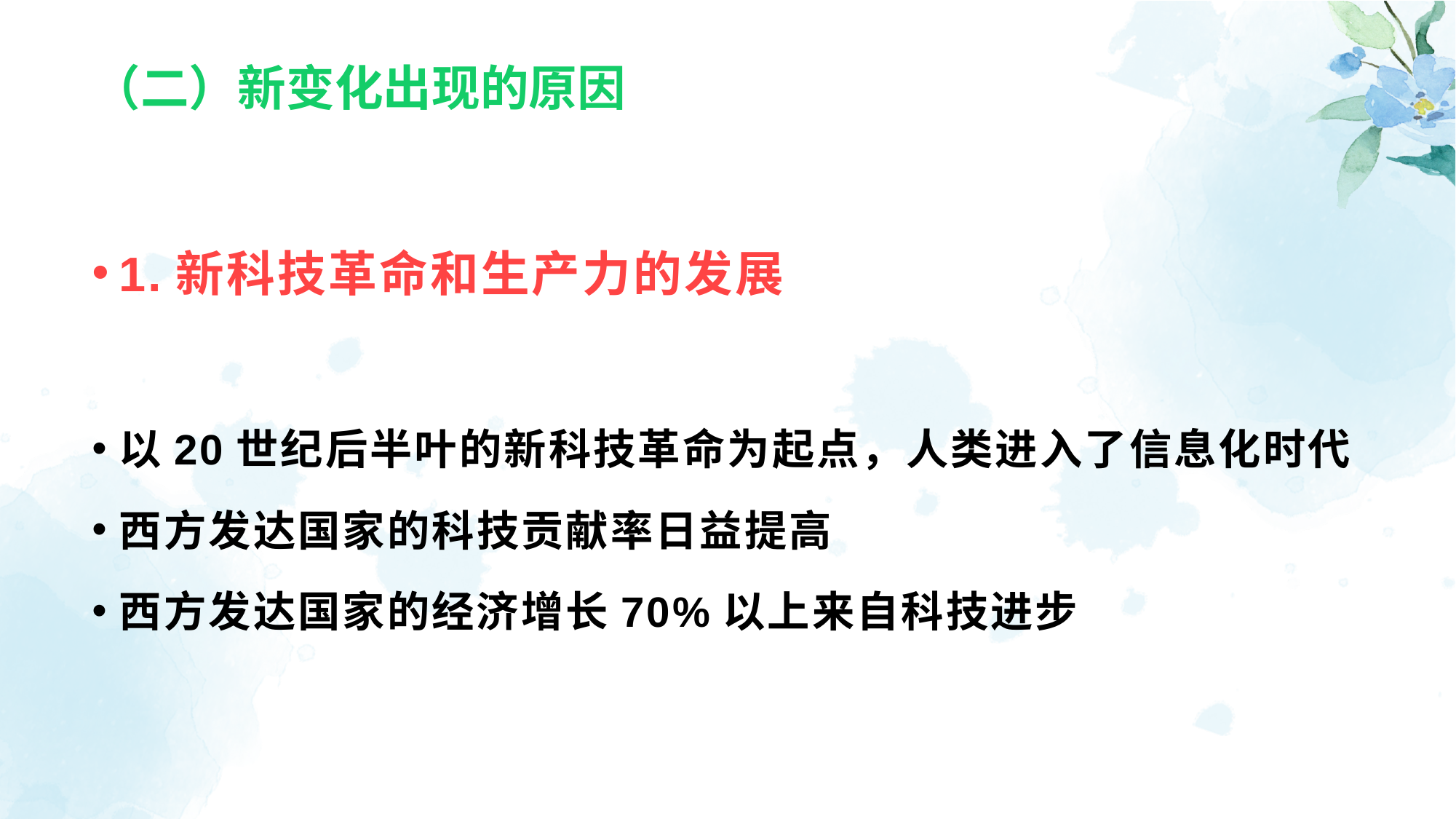

# （二）新变化出现的原因
1.新科技革命和生产力的发展

以20世纪后半叶的新科技革命为起点，人类进入了信息化时代
西方发达国家的科技贡献率日益提高
西方发达国家的经济增长70%以上来自科技进步